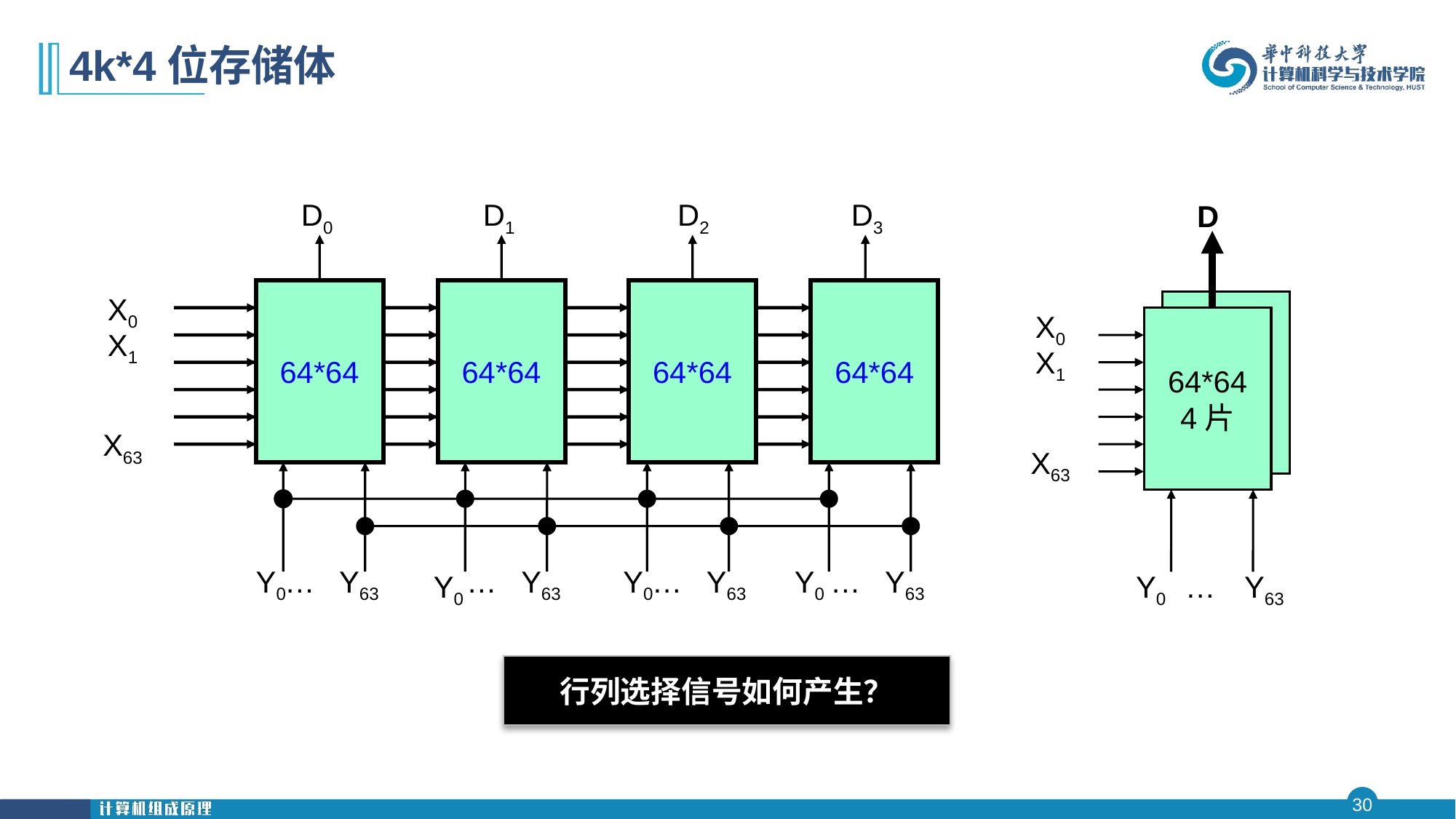

# 4k*4位存储体
D0
D1
D2
D3
D
64*64
X0
64*64
4片

X1

X63

Y0
…
Y63

64*64

    Y0
…
Y63

64*64

…
Y63
     Y0

64*64

    Y0
…
Y63

64*64

     Y0
…
Y63
X0
X1
X63

行列选择信号如何产生？